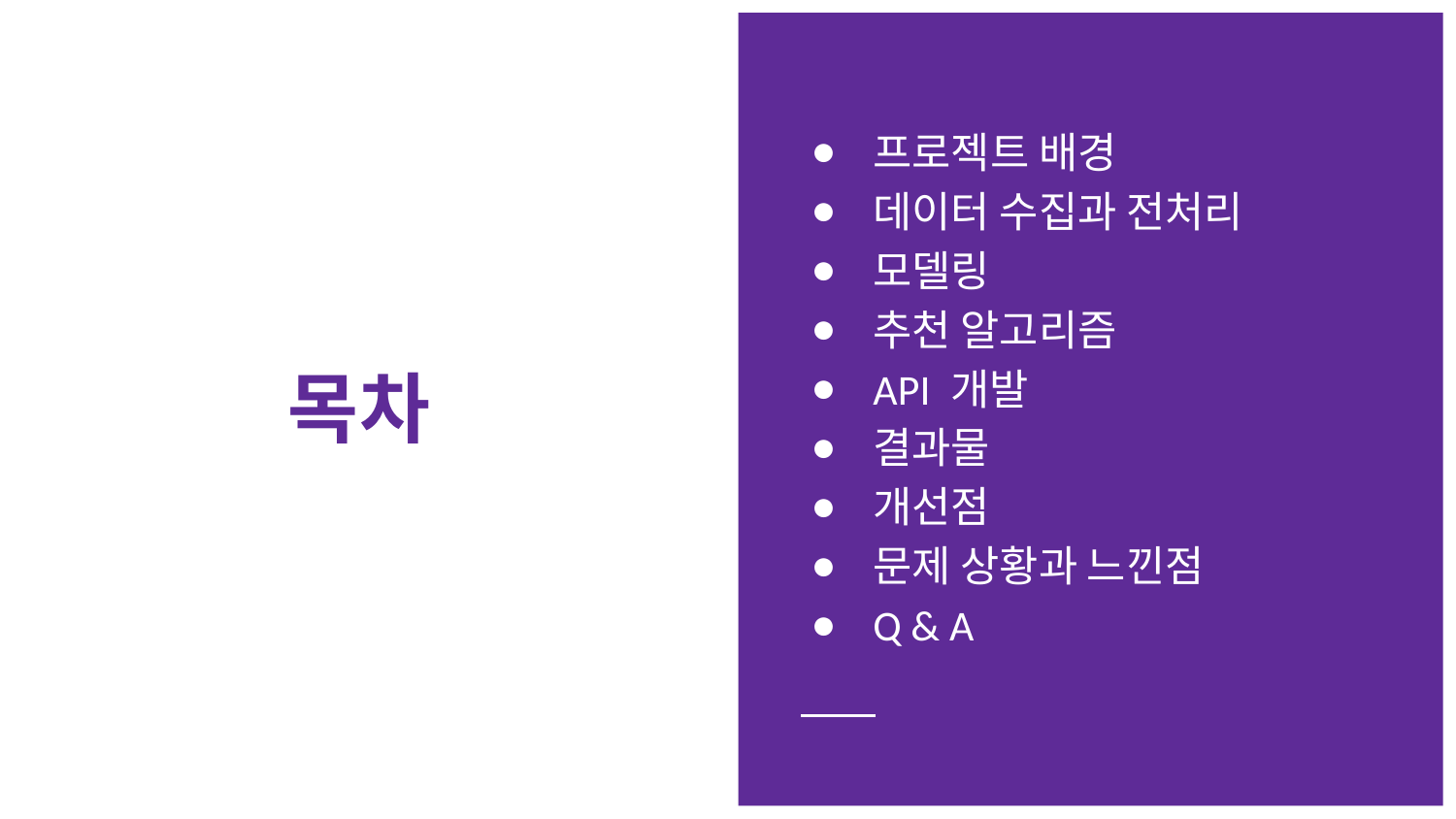

프로젝트 배경
데이터 수집과 전처리
모델링
추천 알고리즘
API 개발
결과물
개선점
문제 상황과 느낀점
Q & A
목차